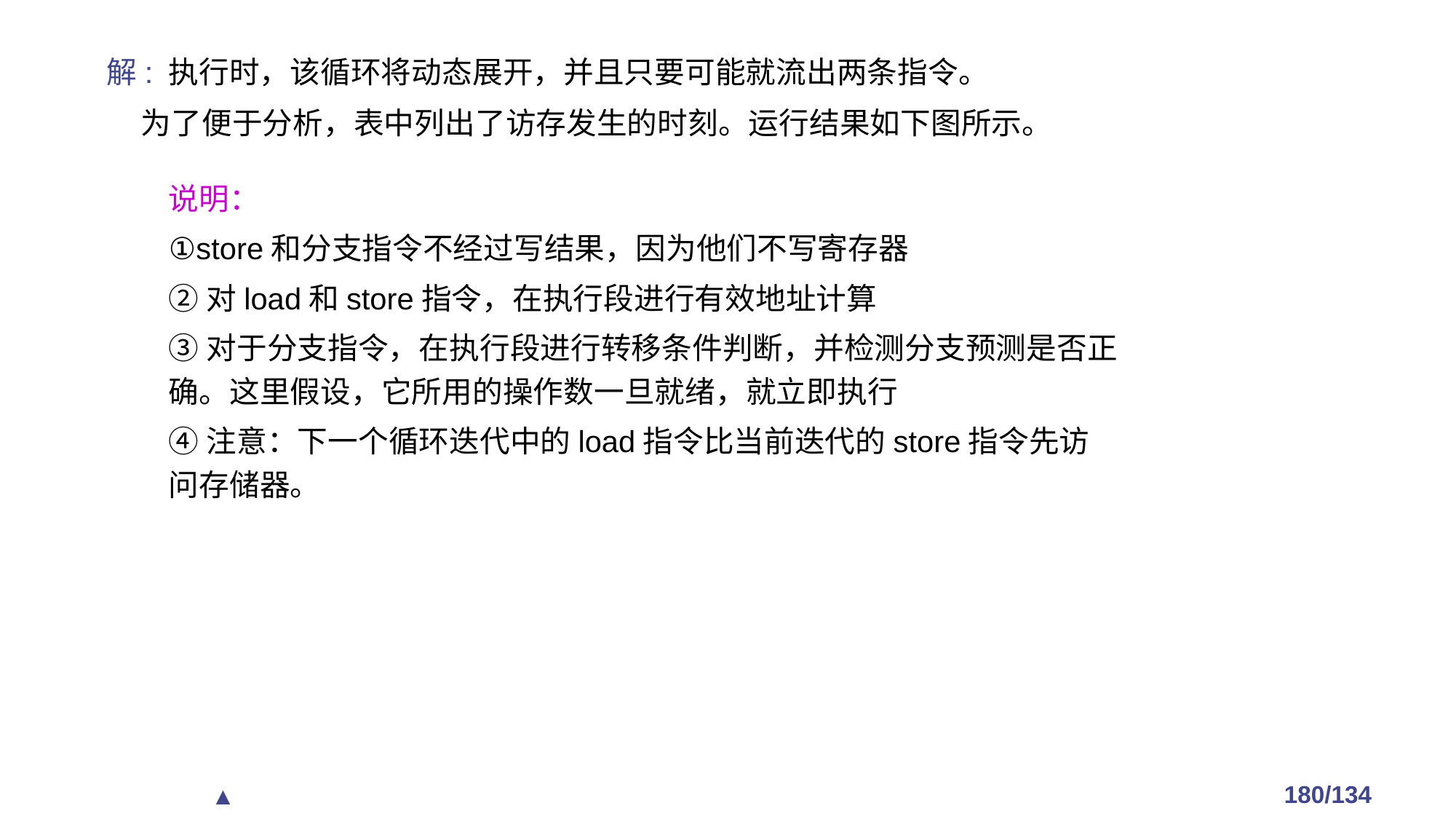

解: 执行时，该循环将动态展开，并且只要可能就流出两条指令。
    为了便于分析，表中列出了访存发生的时刻。运行结果如下图所示。

说明：
①store和分支指令不经过写结果，因为他们不写寄存器
②对load和store指令，在执行段进行有效地址计算
③对于分支指令，在执行段进行转移条件判断，并检测分支预测是否正确。这里假设，它所用的操作数一旦就绪，就立即执行
④注意：下一个循环迭代中的load指令比当前迭代的store指令先访问存储器。